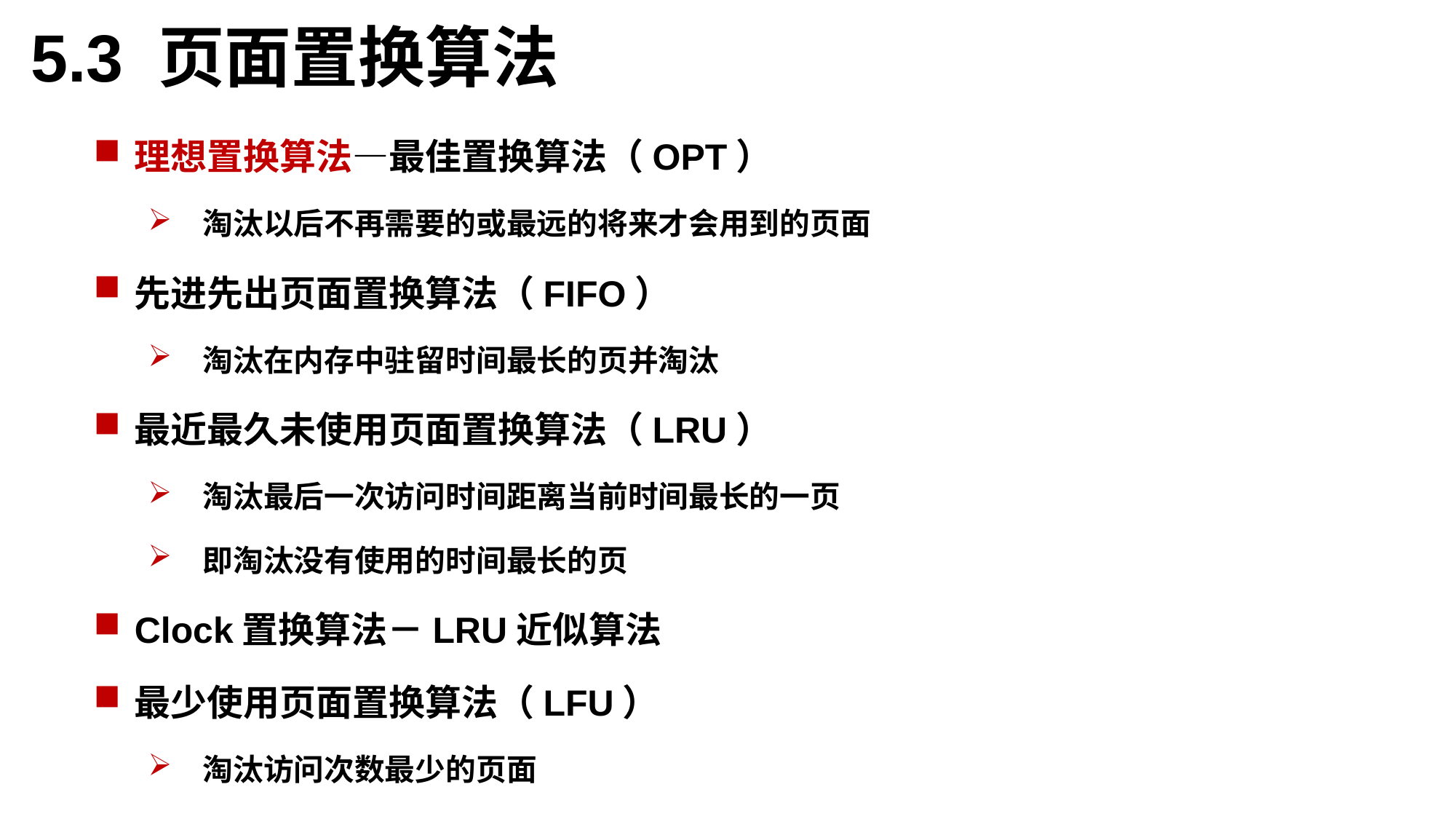

5.3 页面置换算法
理想置换算法—最佳置换算法（OPT）
淘汰以后不再需要的或最远的将来才会用到的页面
先进先出页面置换算法（FIFO）
淘汰在内存中驻留时间最长的页并淘汰
最近最久未使用页面置换算法（LRU）
淘汰最后一次访问时间距离当前时间最长的一页
即淘汰没有使用的时间最长的页
Clock置换算法－LRU近似算法
最少使用页面置换算法（LFU）
淘汰访问次数最少的页面